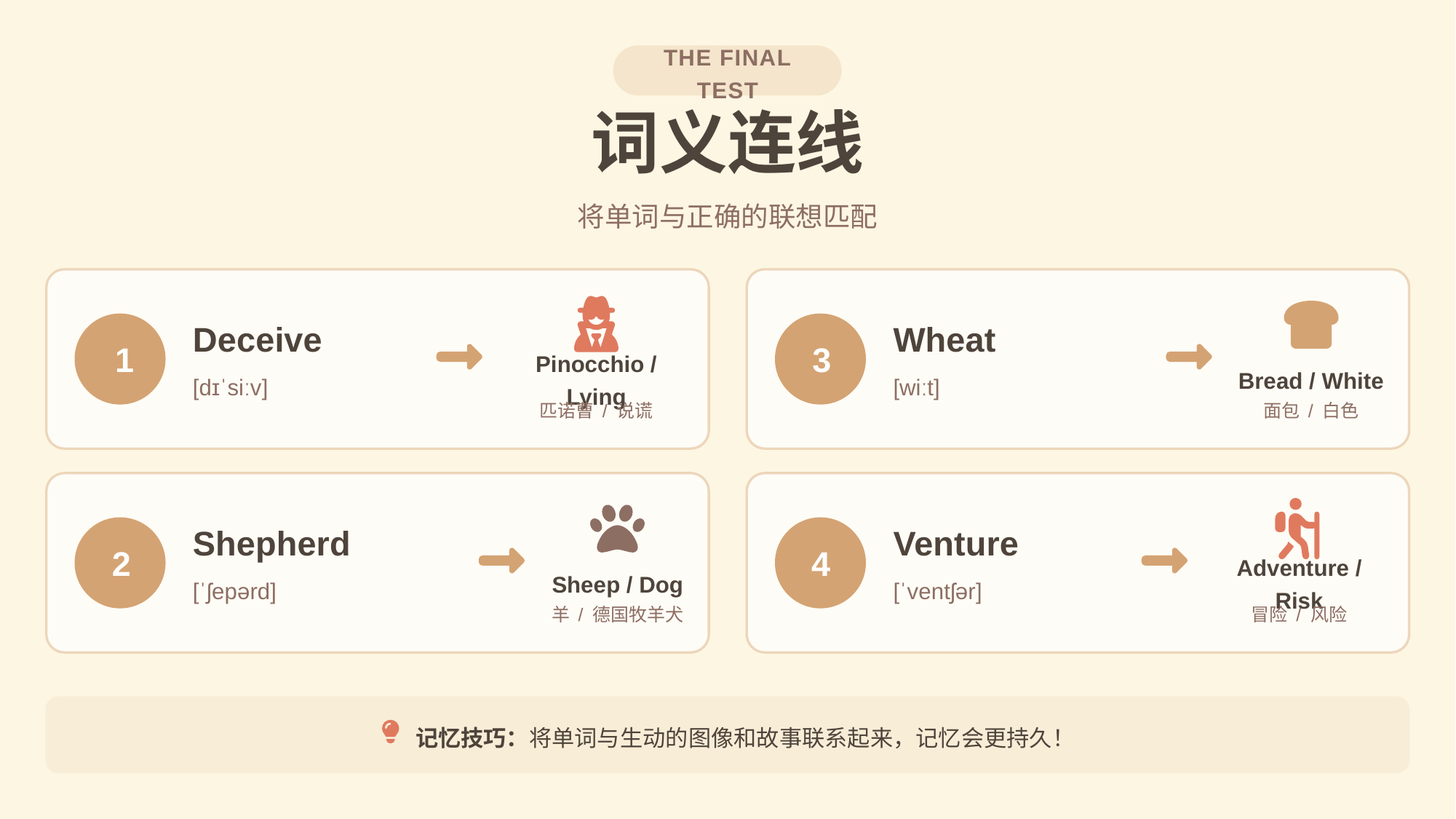

THE FINAL TEST
词义连线
将单词与正确的联想匹配

Deceive
Wheat

1
3
Pinocchio / Lying
Bread / White
[dɪˈsiːv]
[wiːt]
匹诺曹 / 说谎
面包 / 白色

Shepherd
Venture

2
4
Sheep / Dog
Adventure / Risk
[ˈʃepərd]
[ˈventʃər]
羊 / 德国牧羊犬
冒险 / 风险

记忆技巧：将单词与生动的图像和故事联系起来，记忆会更持久！